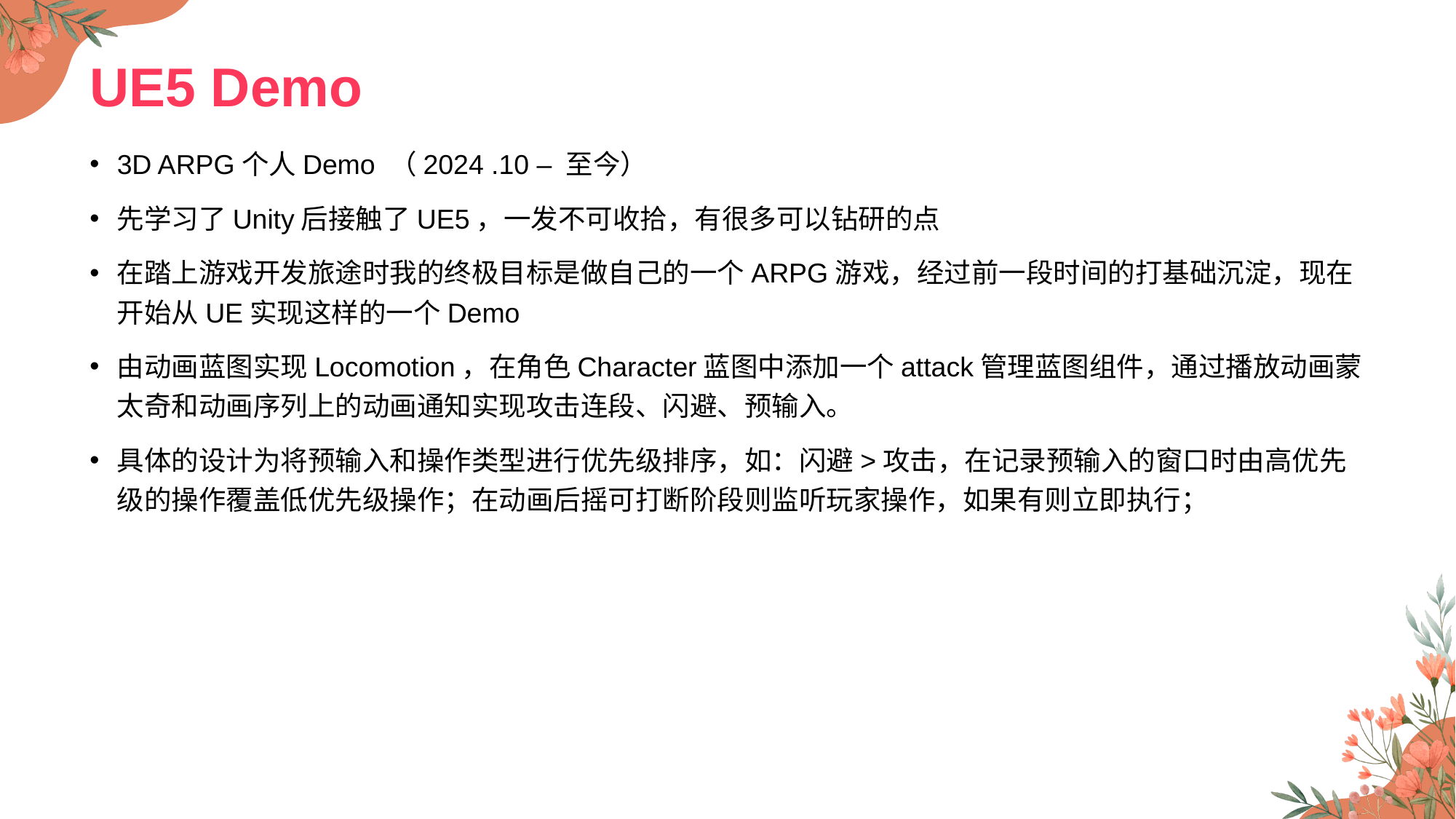

# UE5 Demo
3D ARPG个人Demo （2024 .10 – 至今）
先学习了Unity后接触了UE5，一发不可收拾，有很多可以钻研的点
在踏上游戏开发旅途时我的终极目标是做自己的一个ARPG游戏，经过前一段时间的打基础沉淀，现在开始从UE实现这样的一个Demo
由动画蓝图实现Locomotion，在角色Character蓝图中添加一个attack管理蓝图组件，通过播放动画蒙太奇和动画序列上的动画通知实现攻击连段、闪避、预输入。
具体的设计为将预输入和操作类型进行优先级排序，如：闪避>攻击，在记录预输入的窗口时由高优先级的操作覆盖低优先级操作；在动画后摇可打断阶段则监听玩家操作，如果有则立即执行；